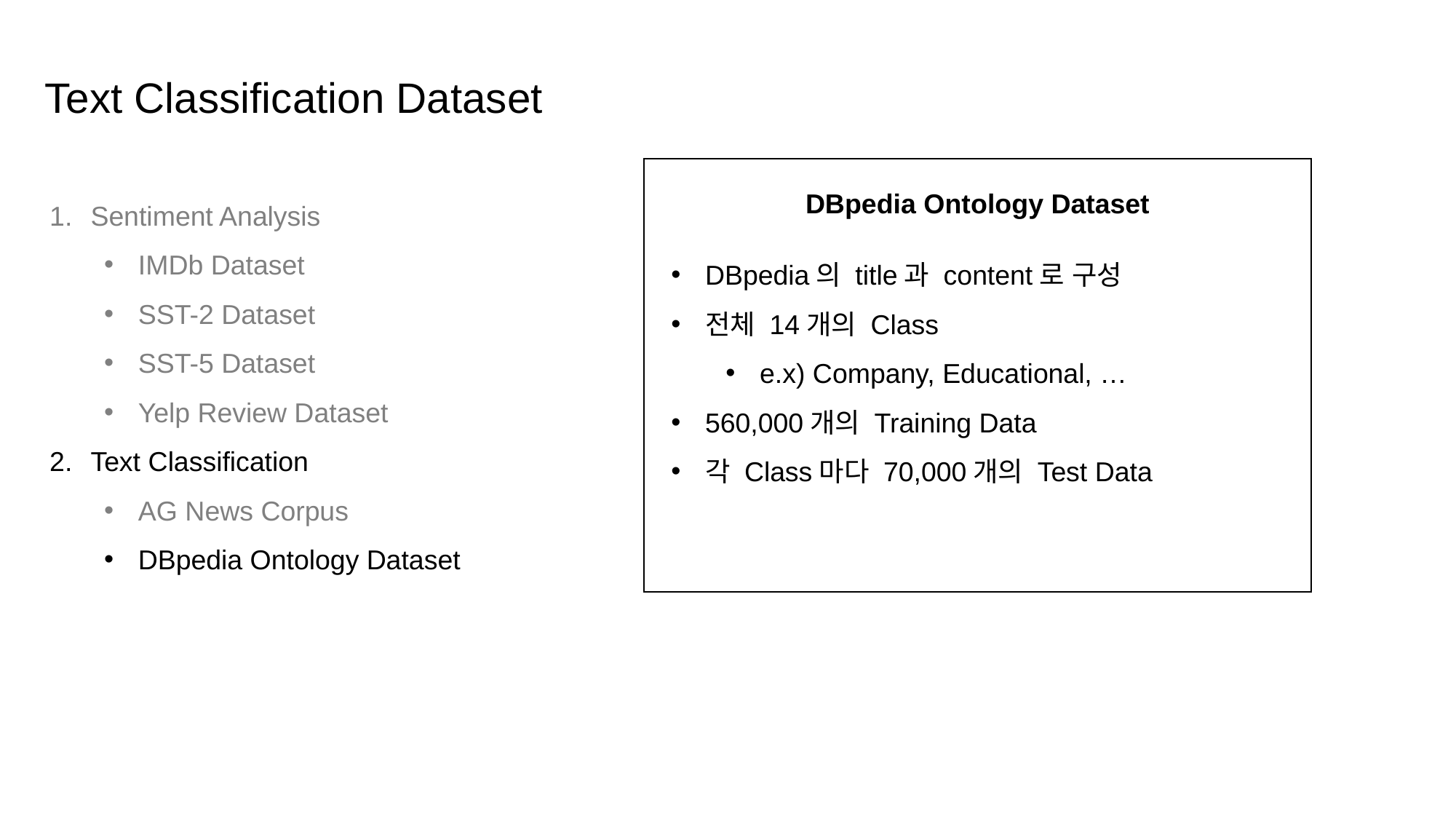

Text Classification Dataset

Sentiment Analysis
IMDb Dataset
SST-2 Dataset
SST-5 Dataset
Yelp Review Dataset
Text Classification
AG News Corpus
DBpedia Ontology Dataset
DBpedia Ontology Dataset
DBpedia의 title과 content로 구성
전체 14개의 Class
e.x) Company, Educational, …
560,000개의 Training Data
각 Class마다 70,000개의 Test Data